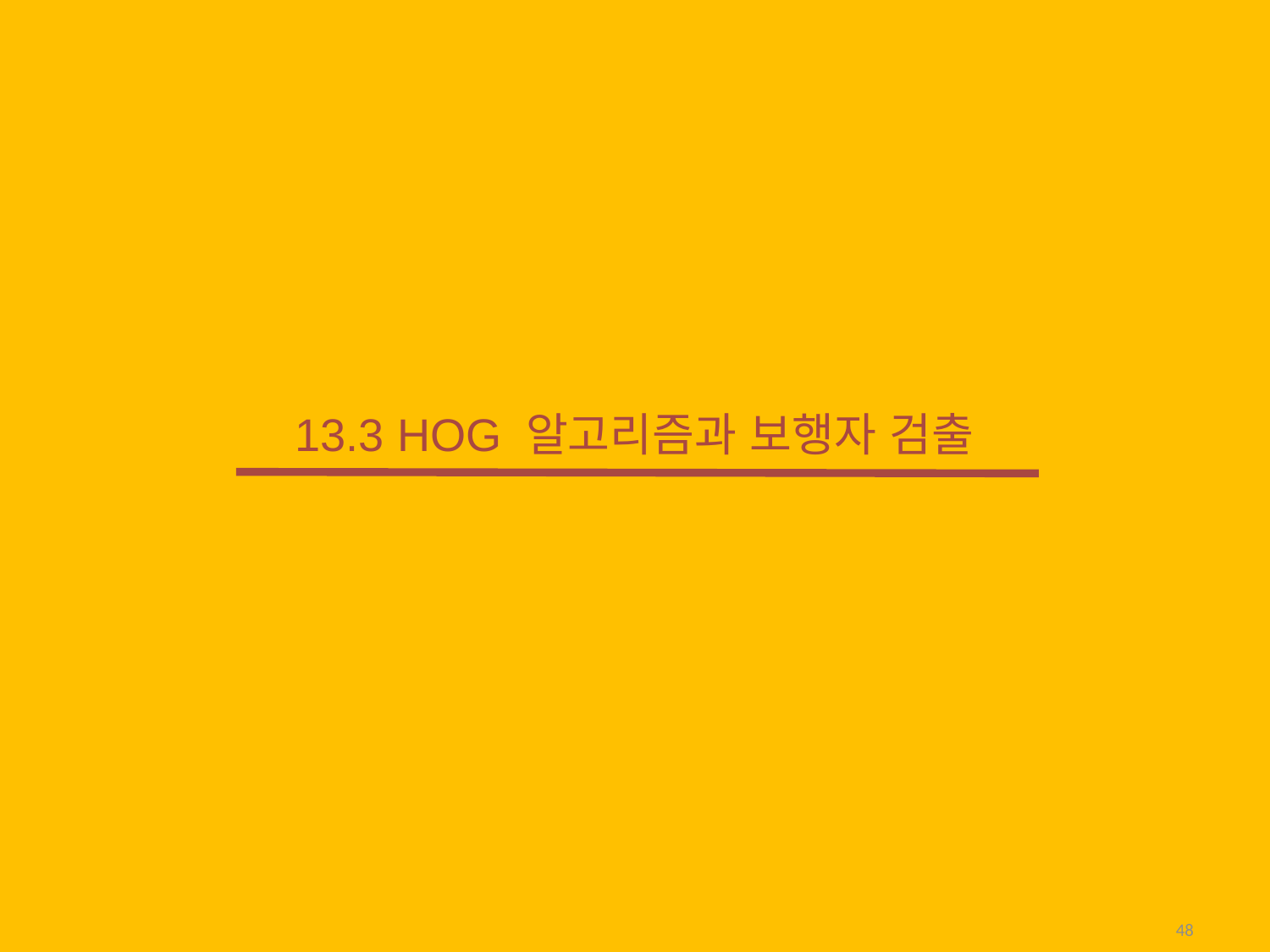

# 13.3 HOG 알고리즘과 보행자 검출
48